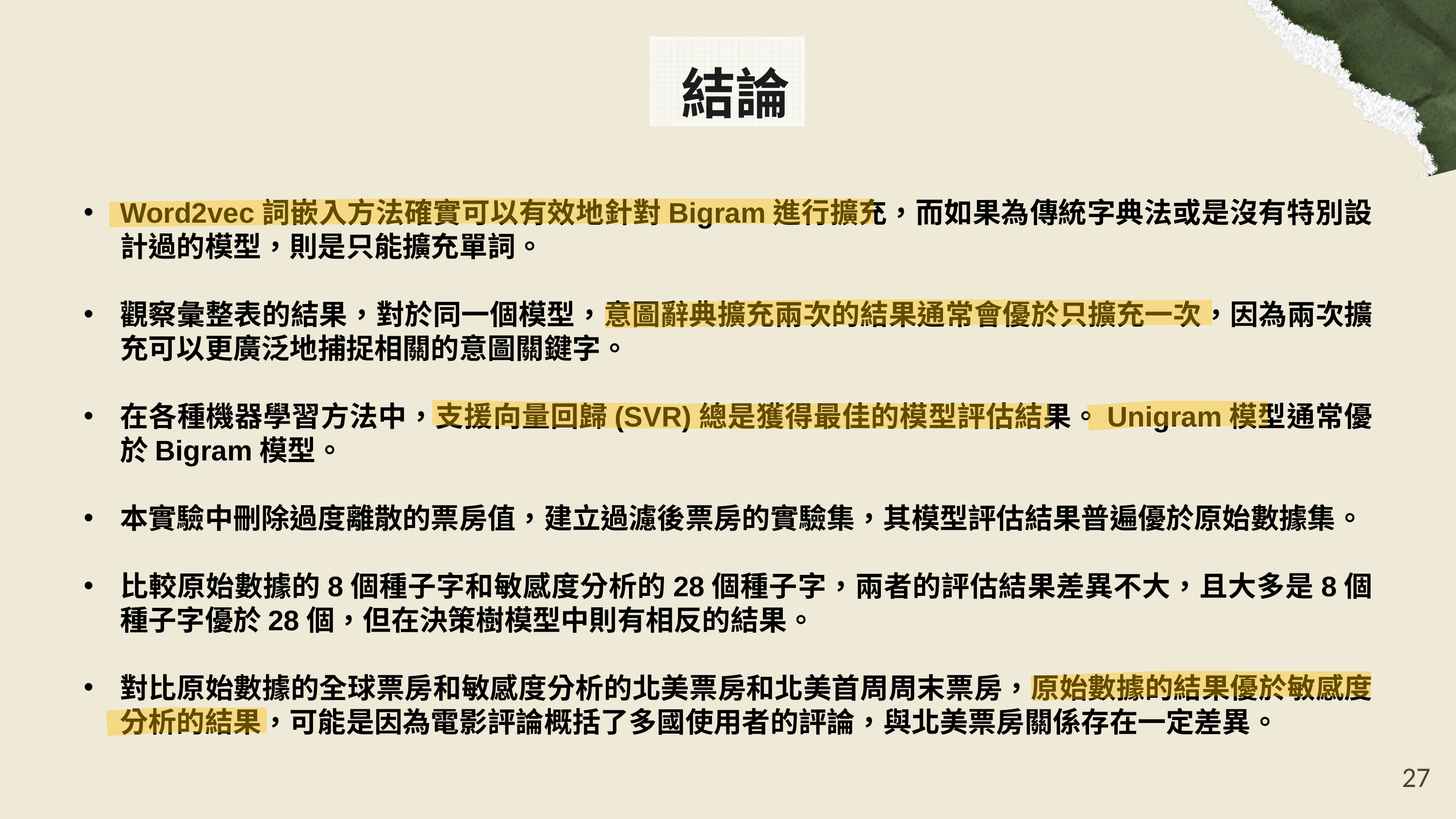

結論
Word2vec詞嵌入方法確實可以有效地針對Bigram進行擴充，而如果為傳統字典法或是沒有特別設計過的模型，則是只能擴充單詞。

觀察彙整表的結果，對於同一個模型，意圖辭典擴充兩次的結果通常會優於只擴充一次，因為兩次擴充可以更廣泛地捕捉相關的意圖關鍵字。

在各種機器學習方法中，支援向量回歸(SVR)總是獲得最佳的模型評估結果。Unigram模型通常優於Bigram模型。

本實驗中刪除過度離散的票房值，建立過濾後票房的實驗集，其模型評估結果普遍優於原始數據集。

比較原始數據的8個種子字和敏感度分析的28個種子字，兩者的評估結果差異不大，且大多是8個種子字優於28個，但在決策樹模型中則有相反的結果。

對比原始數據的全球票房和敏感度分析的北美票房和北美首周周末票房，原始數據的結果優於敏感度分析的結果，可能是因為電影評論概括了多國使用者的評論，與北美票房關係存在一定差異。

27